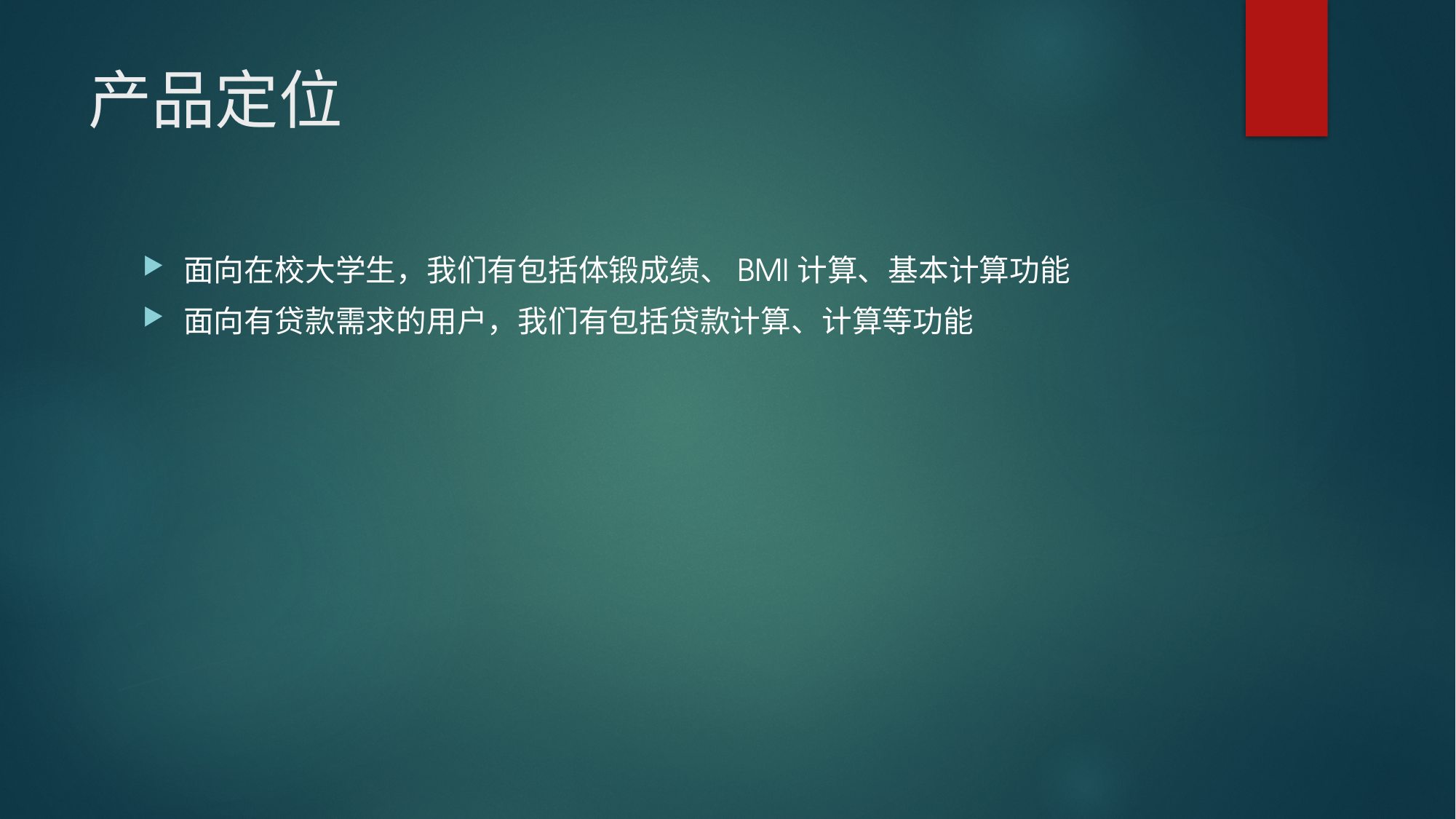

# 产品定位
面向在校大学生，我们有包括体锻成绩、BMI计算、基本计算功能
面向有贷款需求的用户，我们有包括贷款计算、计算等功能